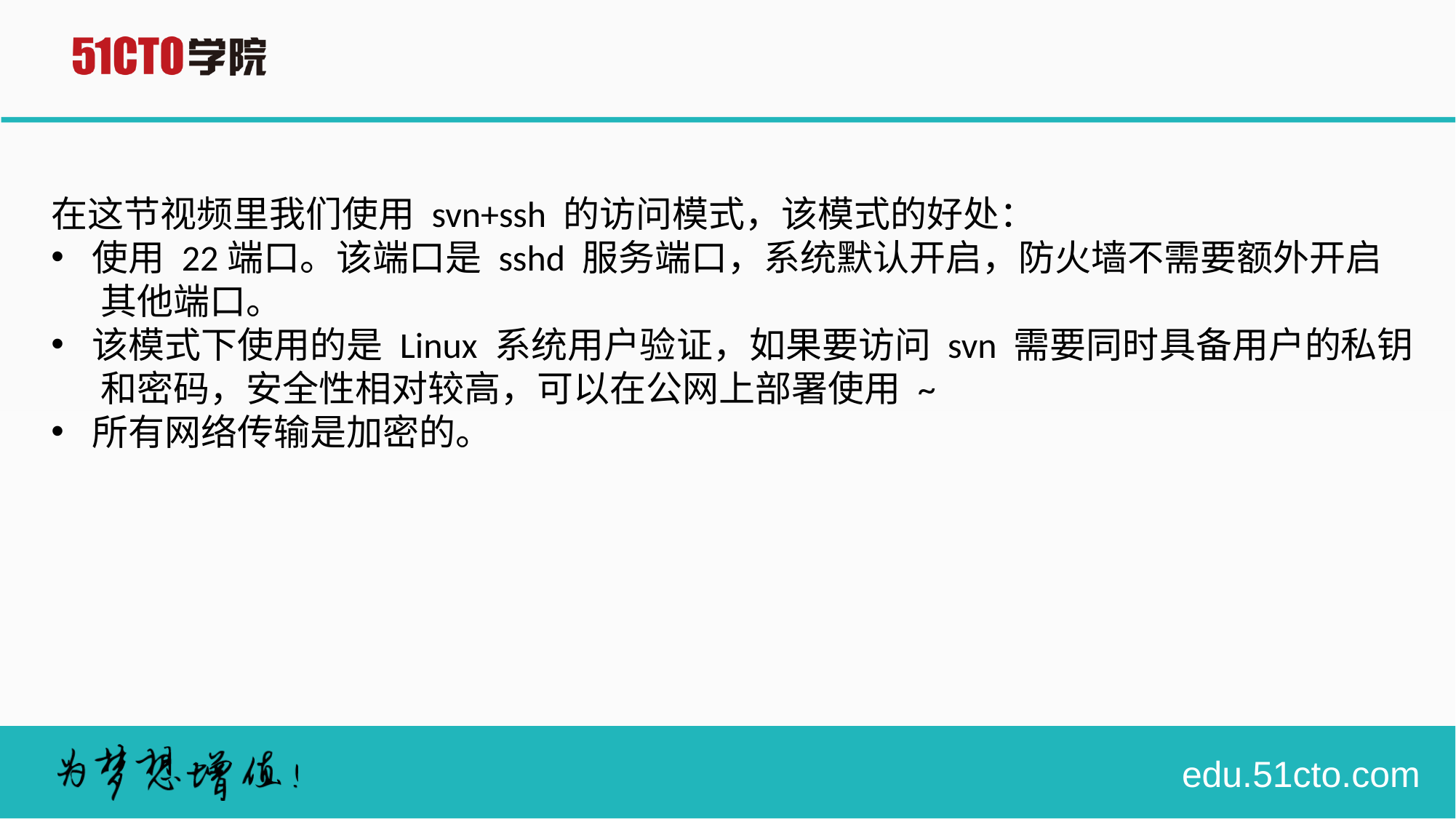

在这节视频里我们使用 svn+ssh 的访问模式，该模式的好处：
使用 22端口。该端口是 sshd 服务端口，系统默认开启，防火墙不需要额外开启
     其他端口。
该模式下使用的是 Linux 系统用户验证，如果要访问 svn 需要同时具备用户的私钥
     和密码，安全性相对较高，可以在公网上部署使用 ~
所有网络传输是加密的。